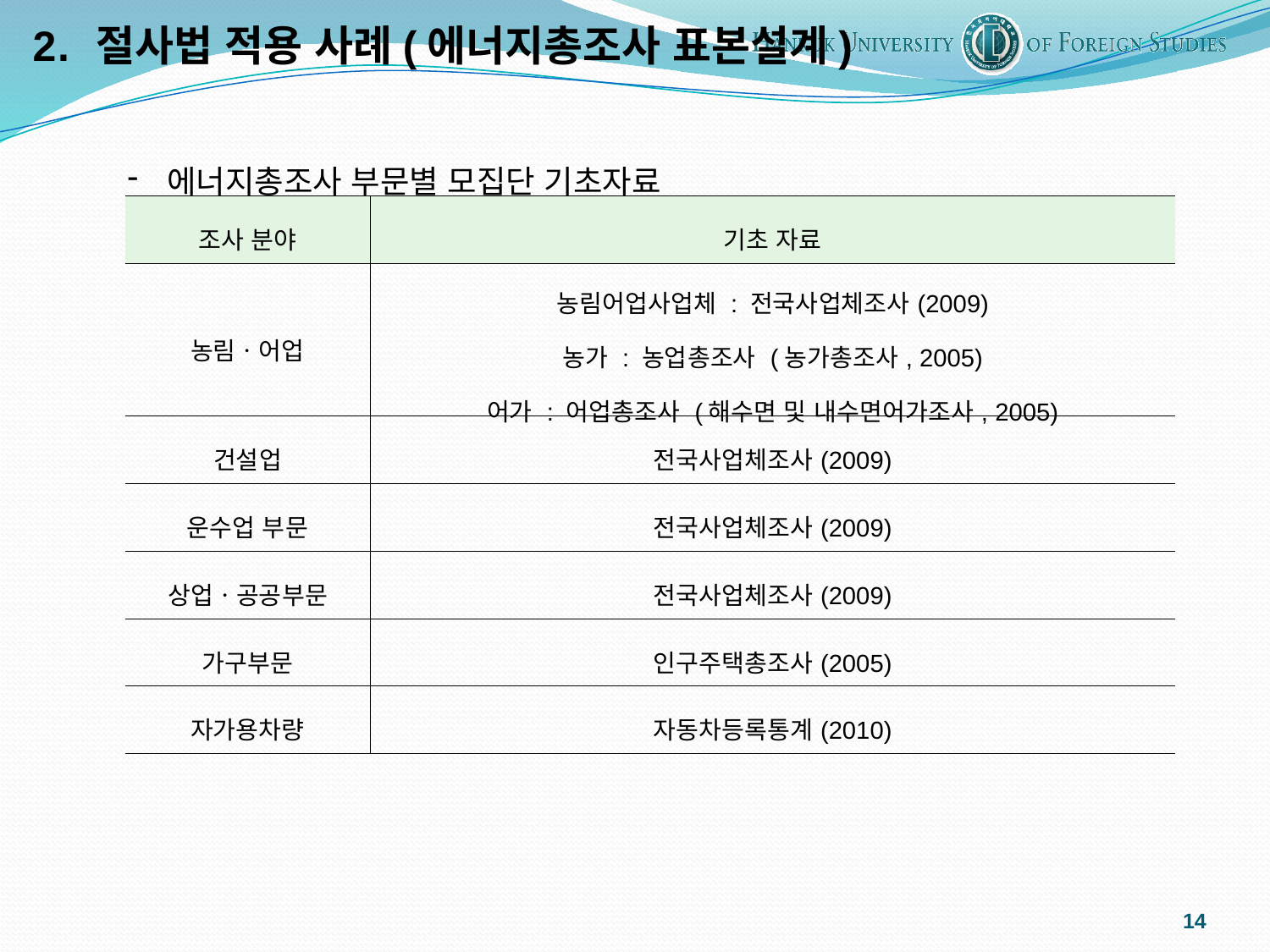

절사법 적용 사례(에너지총조사 표본설계)

에너지총조사 부문별 모집단 기초자료

| 조사 분야 | 기초 자료 |
| --- | --- |
| 농림ㆍ어업 | 농림어업사업체 : 전국사업체조사(2009) 농가 : 농업총조사 (농가총조사, 2005) 어가 : 어업총조사 (해수면 및 내수면어가조사, 2005) |
| 건설업 | 전국사업체조사(2009) |
| 운수업 부문 | 전국사업체조사(2009) |
| 상업ㆍ공공부문 | 전국사업체조사(2009) |
| 가구부문 | 인구주택총조사(2005) |
| 자가용차량 | 자동차등록통계(2010) |
14